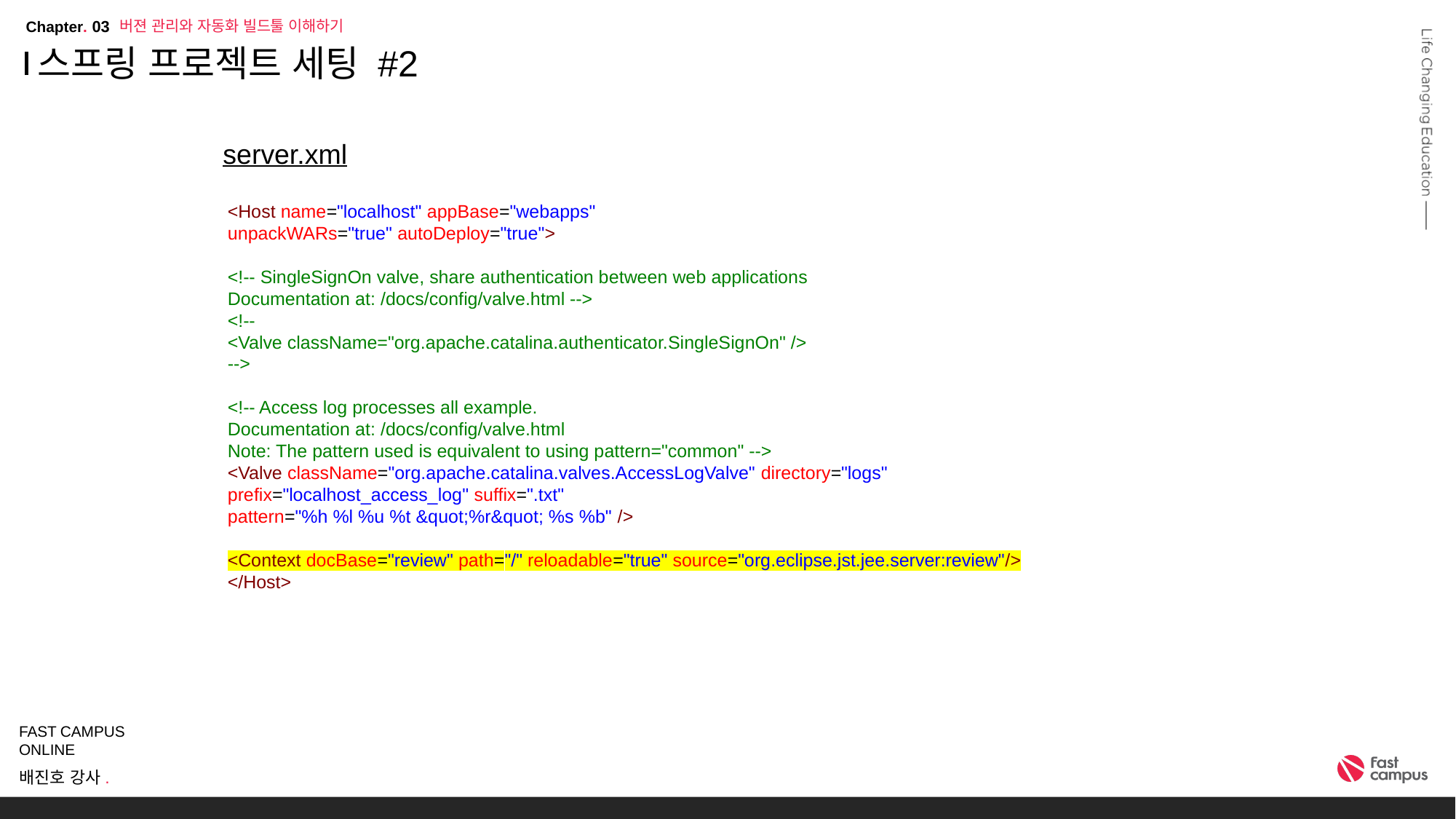

버젼 관리와 자동화 빌드툴 이해하기
03
# 스프링 프로젝트 세팅 #2
server.xml
<Host name="localhost" appBase="webapps"
unpackWARs="true" autoDeploy="true">
<!-- SingleSignOn valve, share authentication between web applications
Documentation at: /docs/config/valve.html -->
<!--
<Valve className="org.apache.catalina.authenticator.SingleSignOn" />
-->
<!-- Access log processes all example.
Documentation at: /docs/config/valve.html
Note: The pattern used is equivalent to using pattern="common" -->
<Valve className="org.apache.catalina.valves.AccessLogValve" directory="logs"
prefix="localhost_access_log" suffix=".txt"
pattern="%h %l %u %t &quot;%r&quot; %s %b" />
<Context docBase="review" path="/" reloadable="true" source="org.eclipse.jst.jee.server:review"/>
</Host>